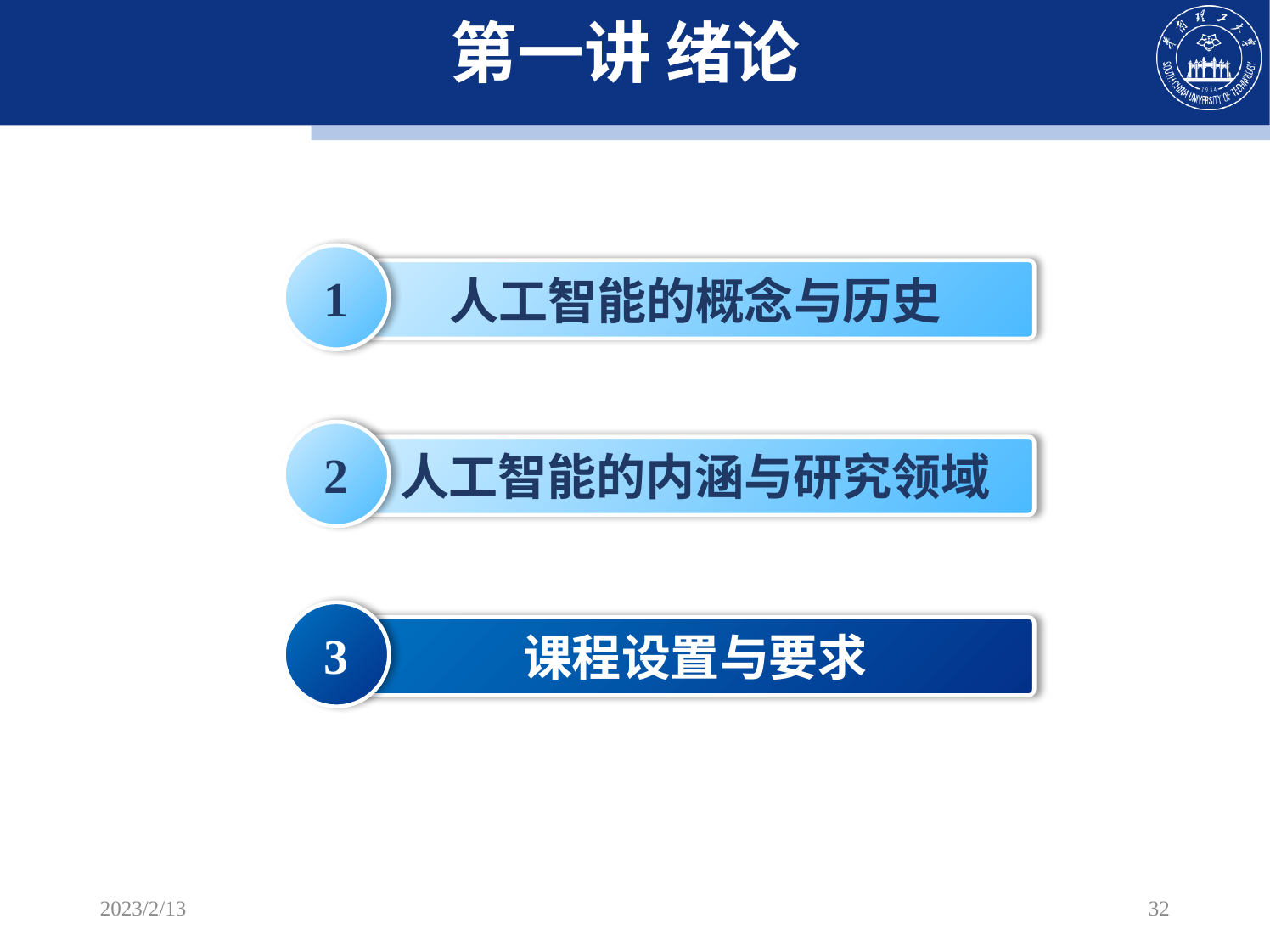

# 第一讲 绪论
1
人工智能的概念与历史
2
人工智能的内涵与研究领域
3
课程设置与要求
2023/2/13
32